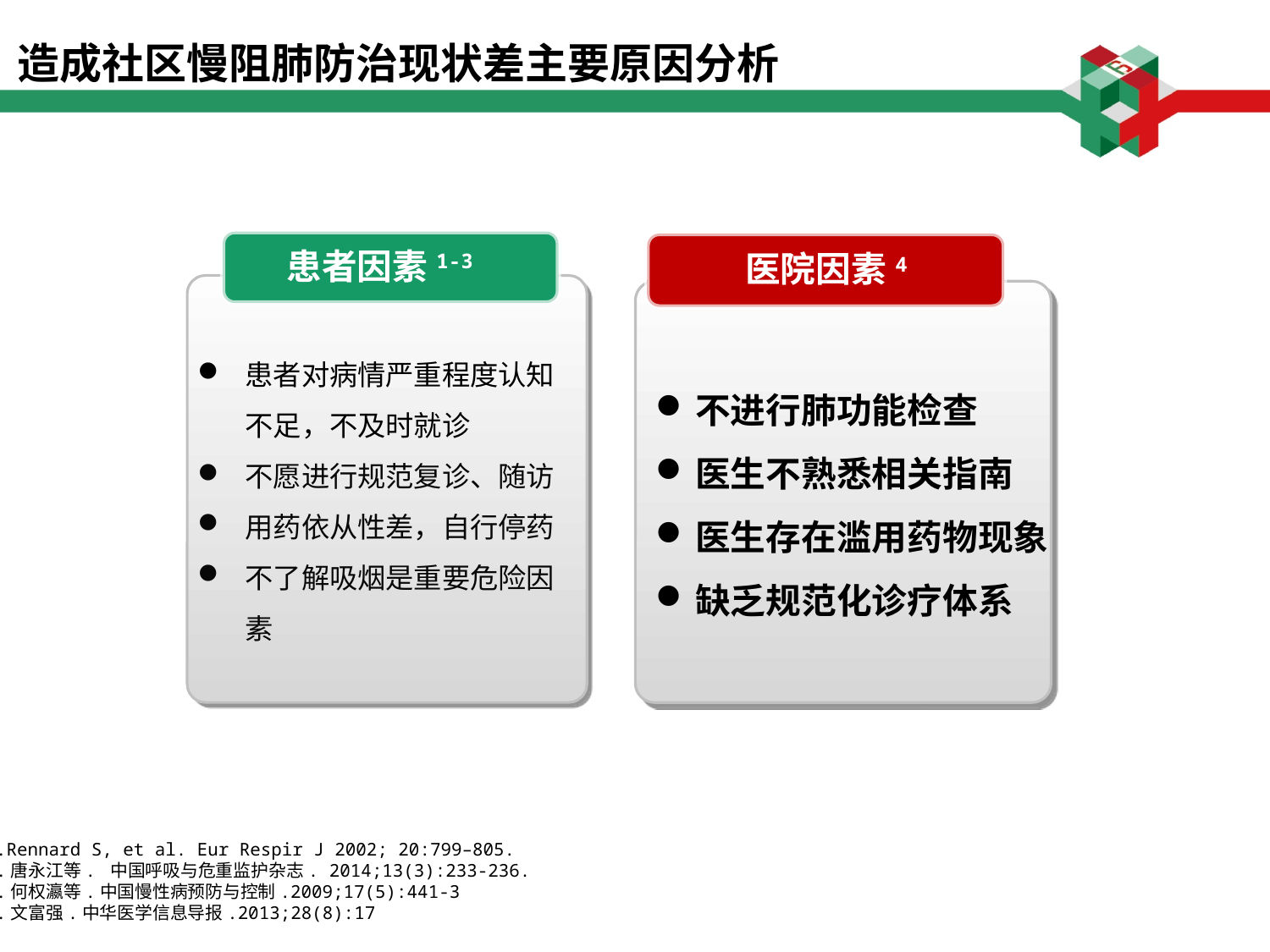

造成社区慢阻肺防治现状差主要原因分析

患者因素1-3
医院因素4

患者对病情严重程度认知不足，不及时就诊
不愿进行规范复诊、随访
用药依从性差，自行停药
不了解吸烟是重要危险因素

不进行肺功能检查
医生不熟悉相关指南
医生存在滥用药物现象
缺乏规范化诊疗体系
1.Rennard S, et al. Eur Respir J 2002; 20:799–805.
2.唐永江等. 中国呼吸与危重监护杂志. 2014;13(3):233-236.
3.何权瀛等.中国慢性病预防与控制.2009;17(5):441-3
4.文富强.中华医学信息导报.2013;28(8):17